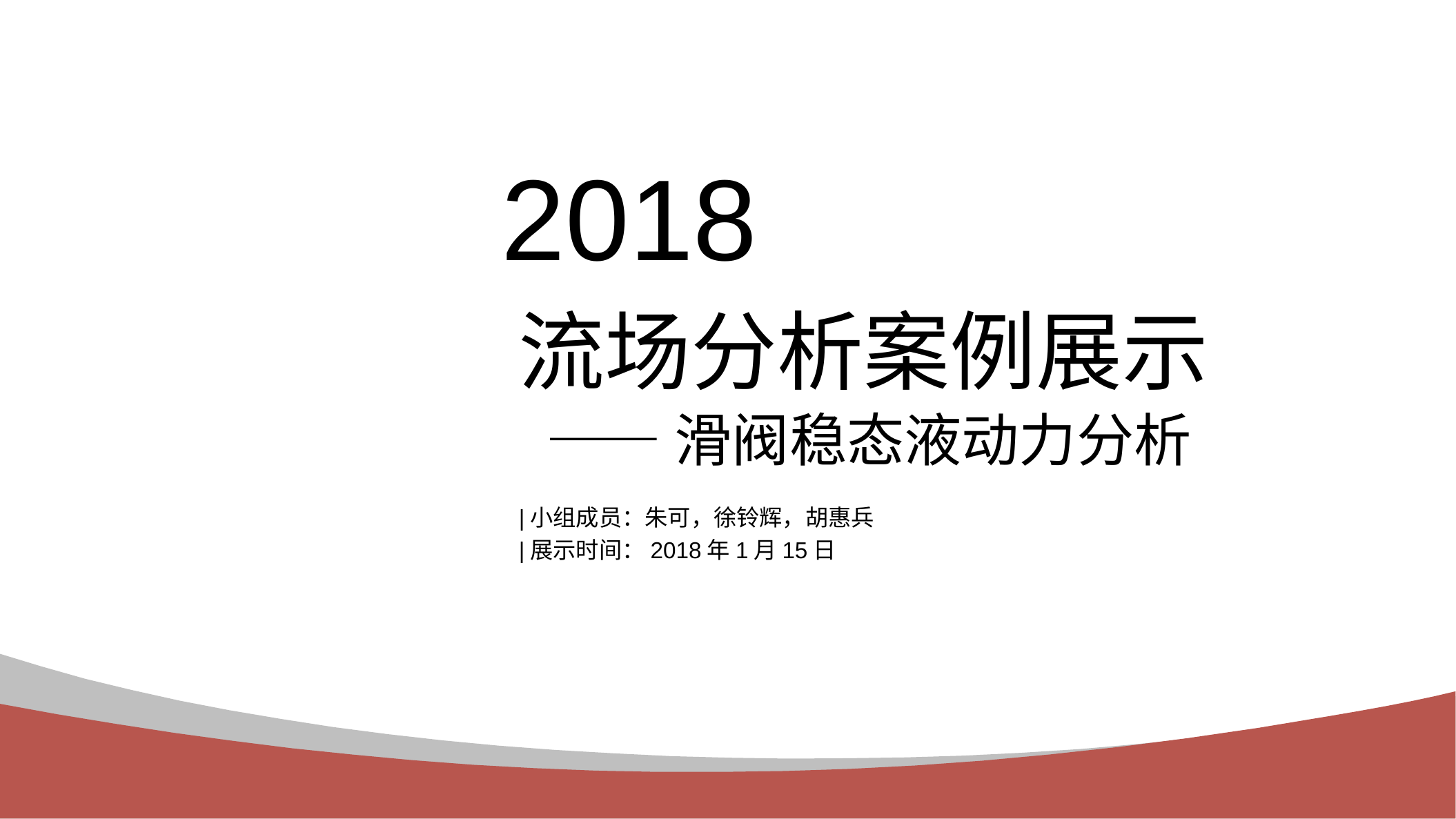

2018
流场分析案例展示
——滑阀稳态液动力分析
|小组成员：朱可，徐铃辉，胡惠兵
|展示时间：2018年1月15日